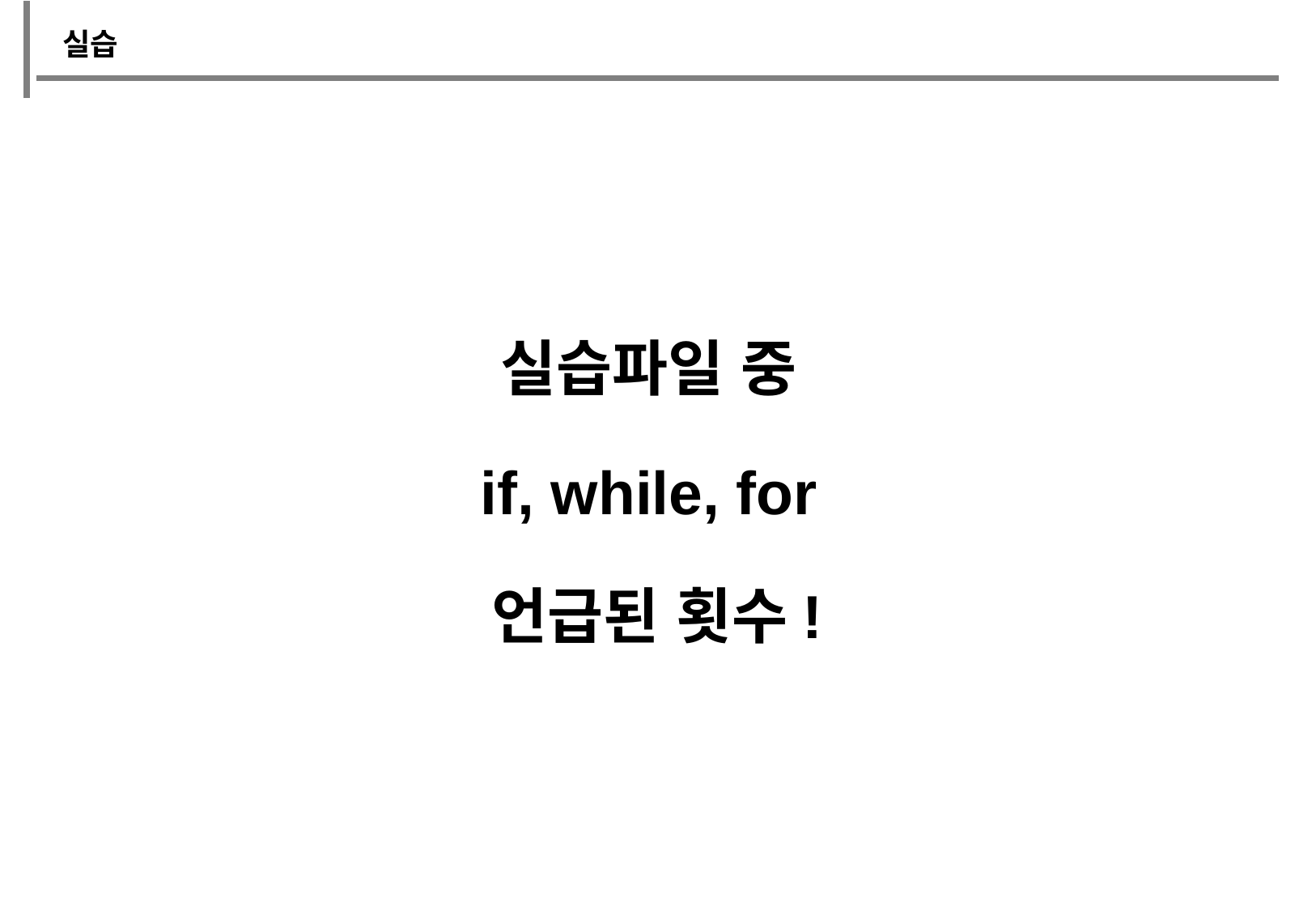

실습

실습파일 중
if, while, for
언급된 횟수!